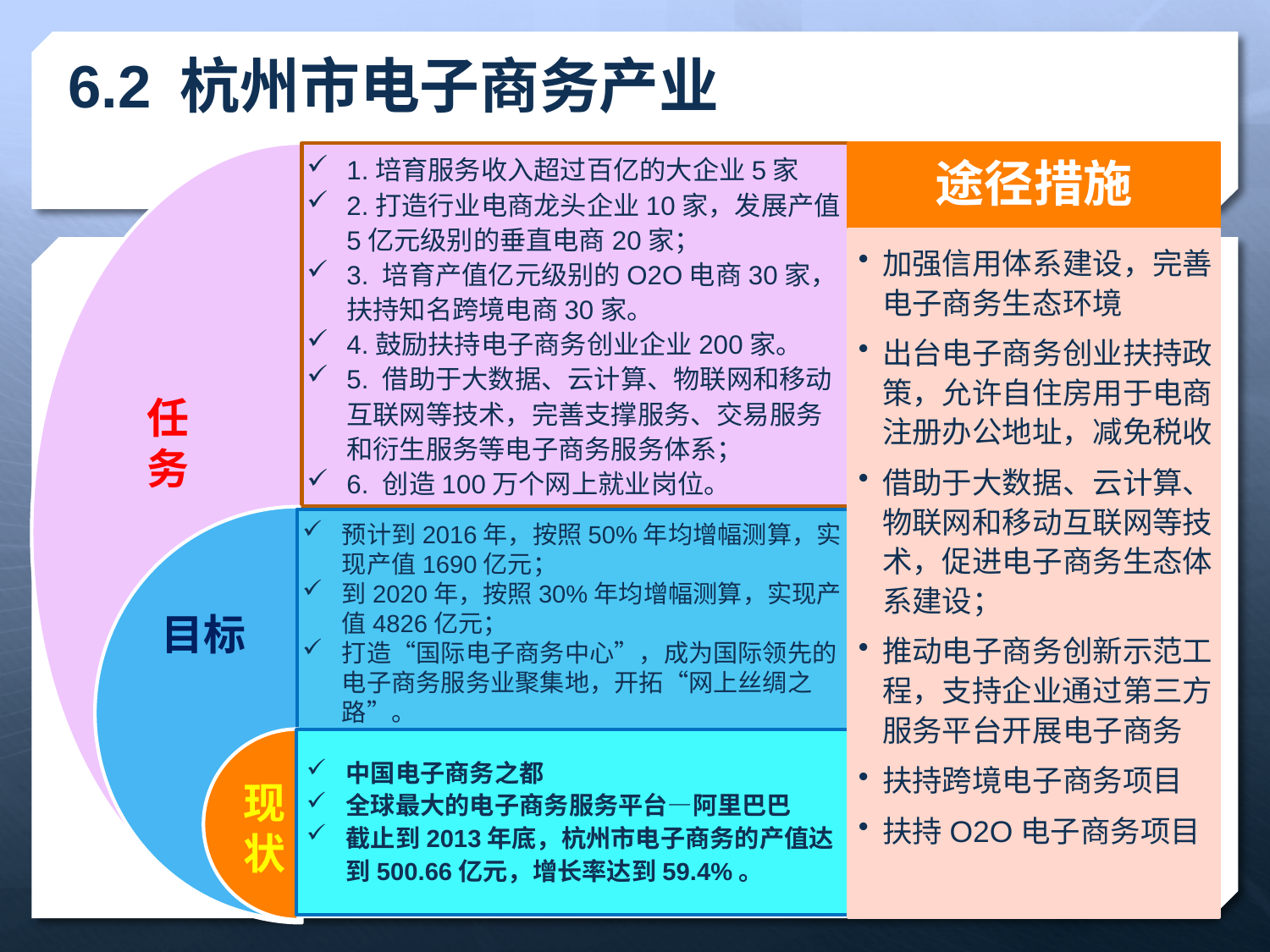

# 6.2 杭州市电子商务产业

1.培育服务收入超过百亿的大企业5家
2.打造行业电商龙头企业10家，发展产值5亿元级别的垂直电商20家；
3. 培育产值亿元级别的O2O电商30家，扶持知名跨境电商30家。
4.鼓励扶持电子商务创业企业200家。
5. 借助于大数据、云计算、物联网和移动互联网等技术，完善支撑服务、交易服务和衍生服务等电子商务服务体系；
6. 创造100万个网上就业岗位。
任务
途径措施
加强信用体系建设，完善电子商务生态环境
出台电子商务创业扶持政策，允许自住房用于电商注册办公地址，减免税收
借助于大数据、云计算、物联网和移动互联网等技术，促进电子商务生态体系建设；
推动电子商务创新示范工程，支持企业通过第三方服务平台开展电子商务
扶持跨境电子商务项目
扶持O2O电子商务项目

预计到2016年，按照50%年均增幅测算，实现产值1690亿元；
到2020年，按照30%年均增幅测算，实现产值4826亿元；
打造“国际电子商务中心”，成为国际领先的电子商务服务业聚集地，开拓“网上丝绸之路”。
目标

中国电子商务之都
全球最大的电子商务服务平台—阿里巴巴
截止到2013年底，杭州市电子商务的产值达到500.66亿元，增长率达到59.4%。
现状